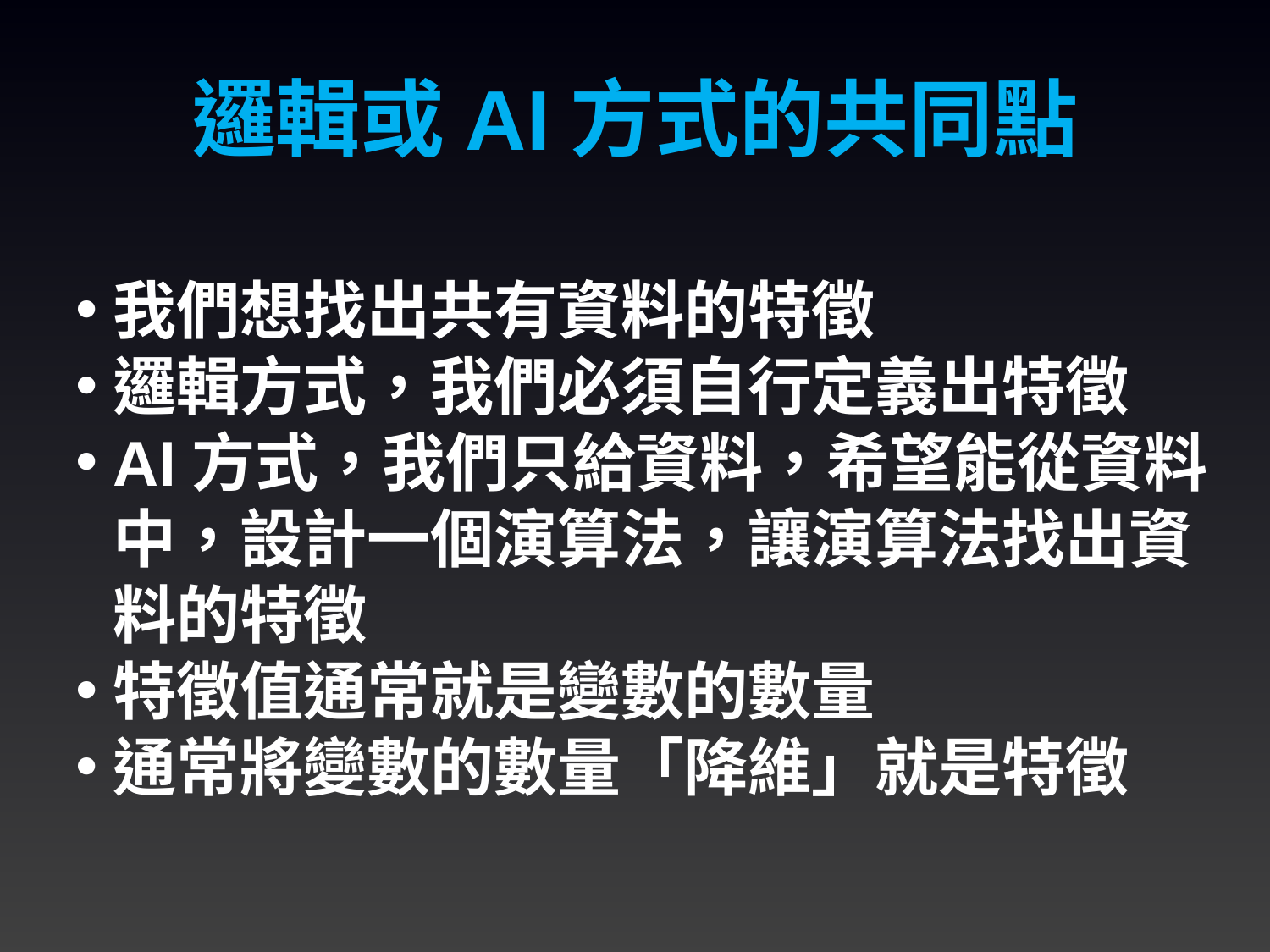

邏輯或AI方式的共同點
我們想找出共有資料的特徵
邏輯方式，我們必須自行定義出特徵
AI方式，我們只給資料，希望能從資料中，設計一個演算法，讓演算法找出資料的特徵
特徵值通常就是變數的數量
通常將變數的數量「降維」就是特徵